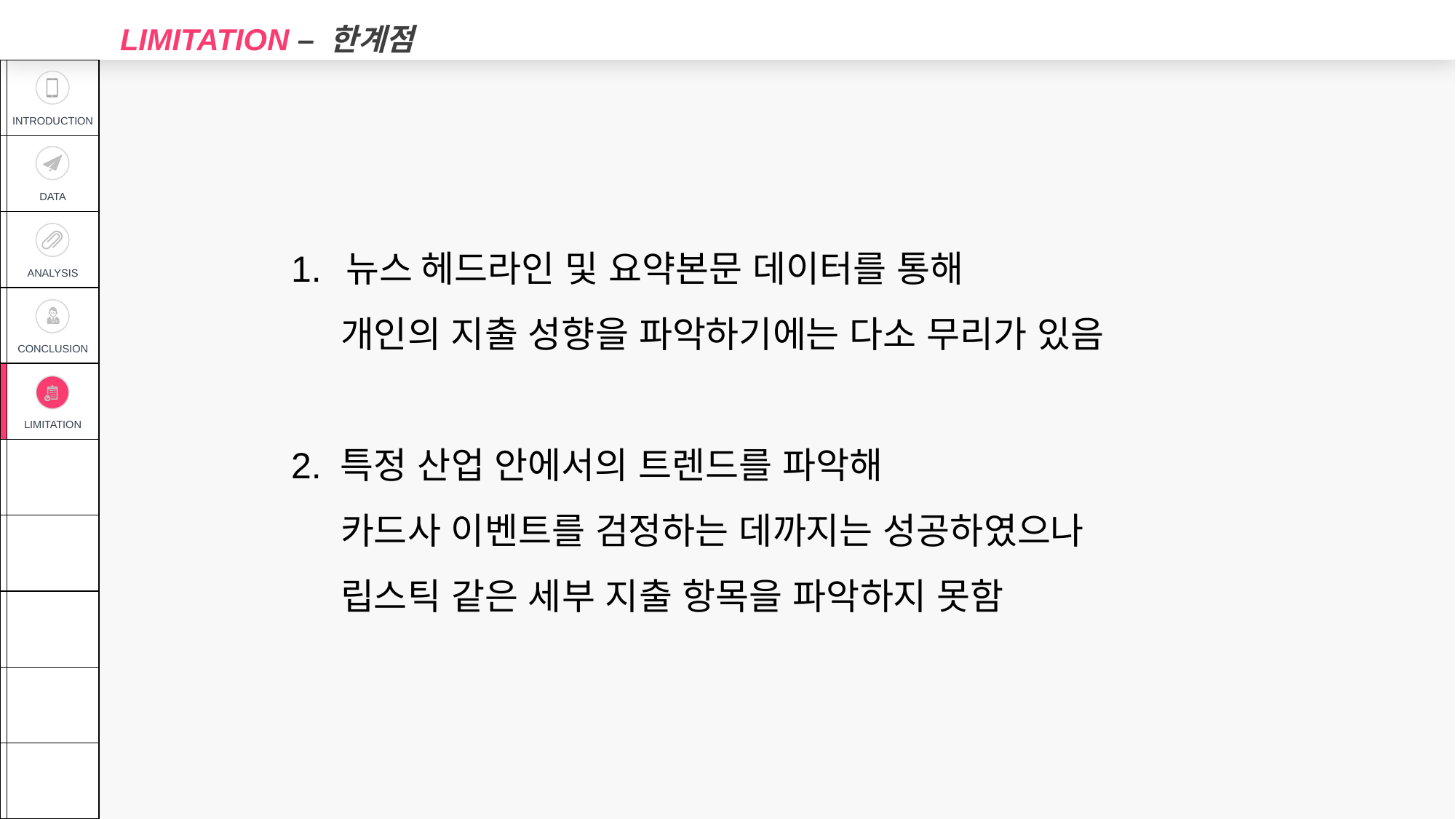

LIMITATION – 한계점
|  | INTRODUCTION |
| --- | --- |
|  | DATA |
|  | ANALYSIS |
|  | CONCLUSION |
|  | LIMITATION |
|  |  |
|  |  |
|  |  |
|  |  |
|  |  |

뉴스 헤드라인 및 요약본문 데이터를 통해
    개인의 지출 성향을 파악하기에는 다소 무리가 있음

2. 특정 산업 안에서의 트렌드를 파악해
    카드사 이벤트를 검정하는 데까지는 성공하였으나
    립스틱 같은 세부 지출 항목을 파악하지 못함